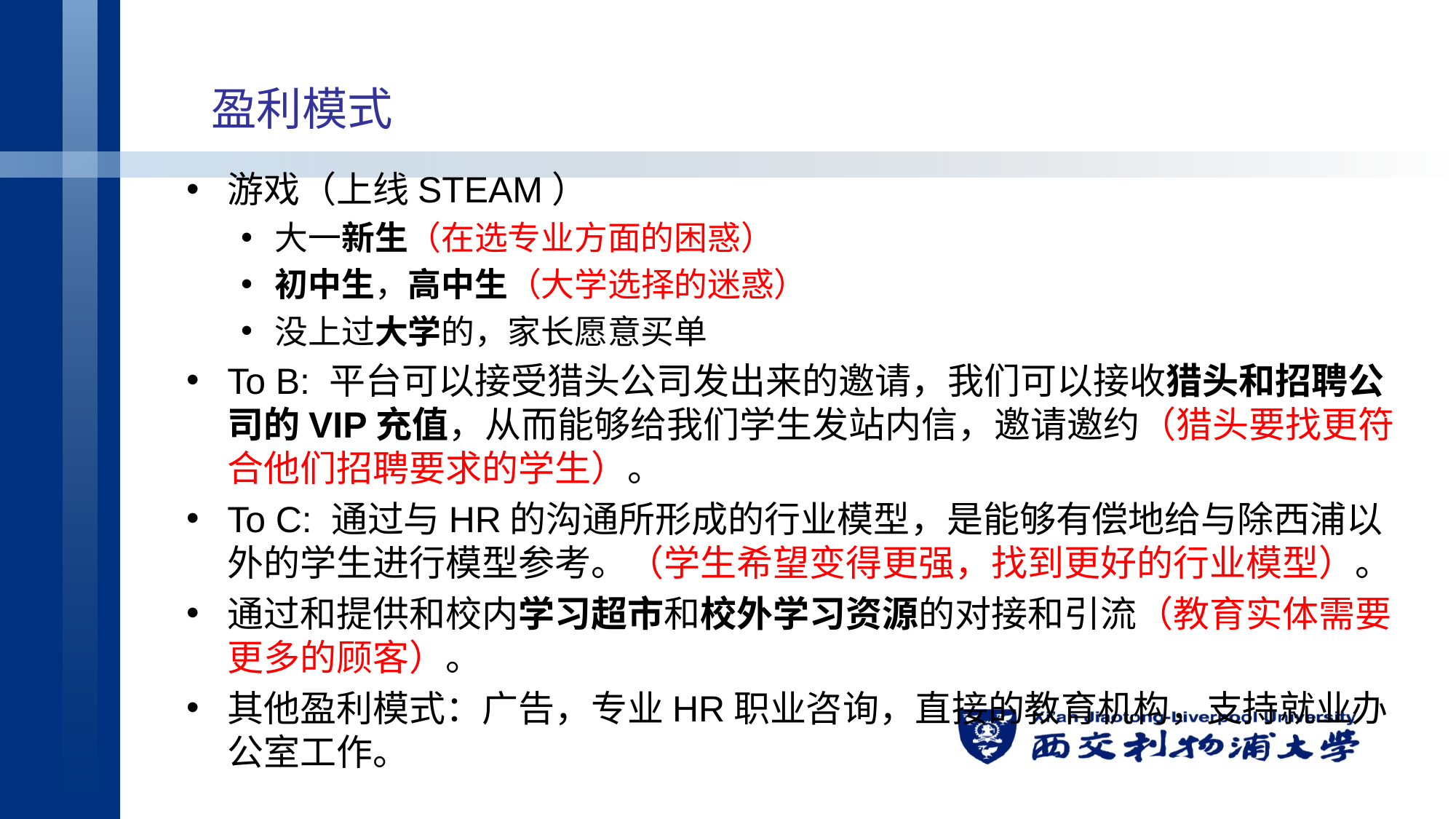

# 盈利模式
游戏（上线STEAM）
大一新生（在选专业方面的困惑）
初中生，高中生（大学选择的迷惑）
没上过大学的，家长愿意买单
To B: 平台可以接受猎头公司发出来的邀请，我们可以接收猎头和招聘公司的VIP充值，从而能够给我们学生发站内信，邀请邀约（猎头要找更符合他们招聘要求的学生）。
To C: 通过与HR的沟通所形成的行业模型，是能够有偿地给与除西浦以外的学生进行模型参考。（学生希望变得更强，找到更好的行业模型）。
通过和提供和校内学习超市和校外学习资源的对接和引流（教育实体需要更多的顾客）。
其他盈利模式：广告，专业HR职业咨询，直接的教育机构，支持就业办公室工作。